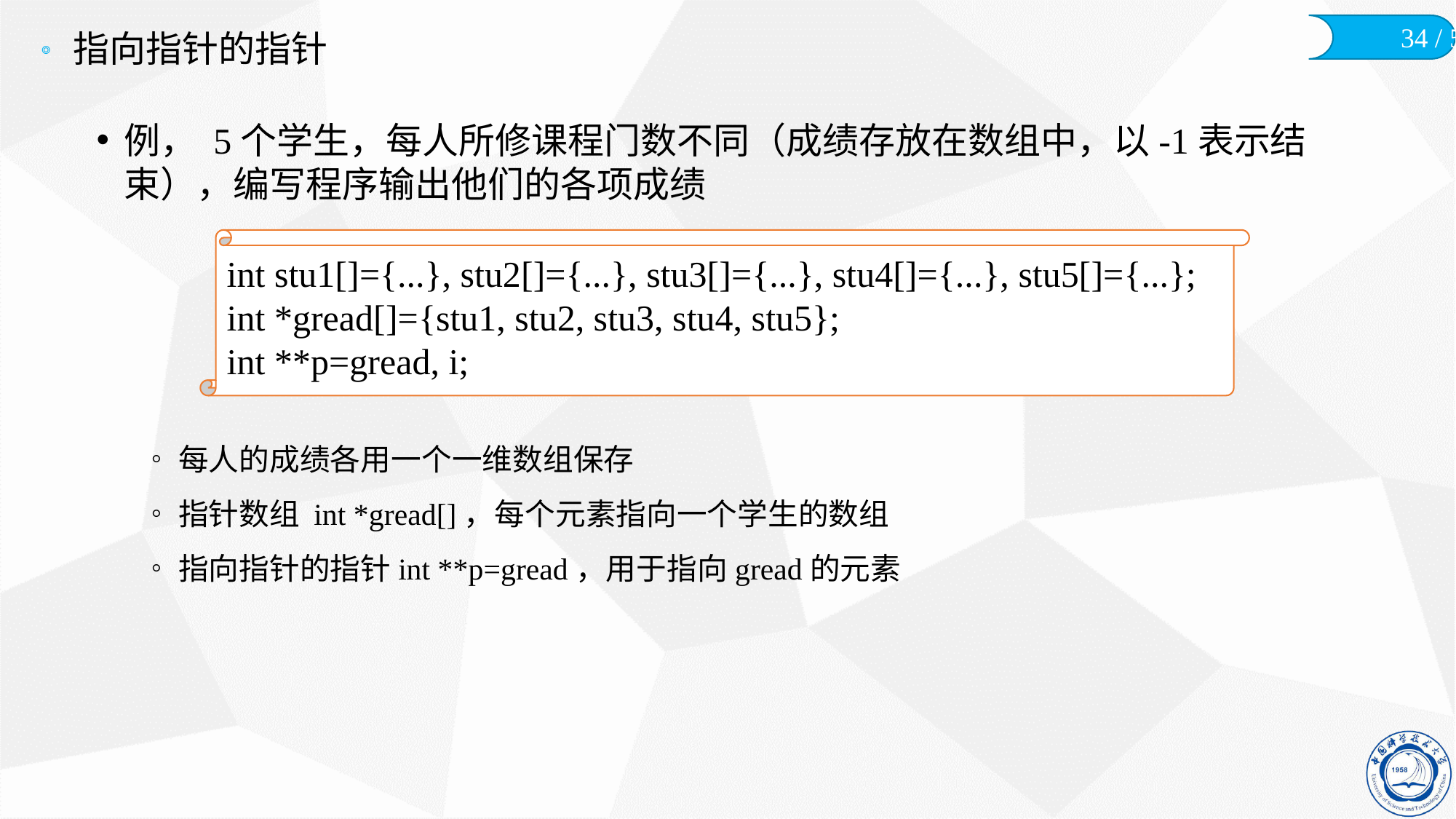

# 指向指针的指针
例， 5个学生，每人所修课程门数不同（成绩存放在数组中，以-1表示结束），编写程序输出他们的各项成绩

每人的成绩各用一个一维数组保存
指针数组 int *gread[]，每个元素指向一个学生的数组
指向指针的指针int **p=gread，用于指向gread的元素

int stu1[]={...}, stu2[]={...}, stu3[]={...}, stu4[]={...}, stu5[]={...};
int *gread[]={stu1, stu2, stu3, stu4, stu5};
int **p=gread, i;